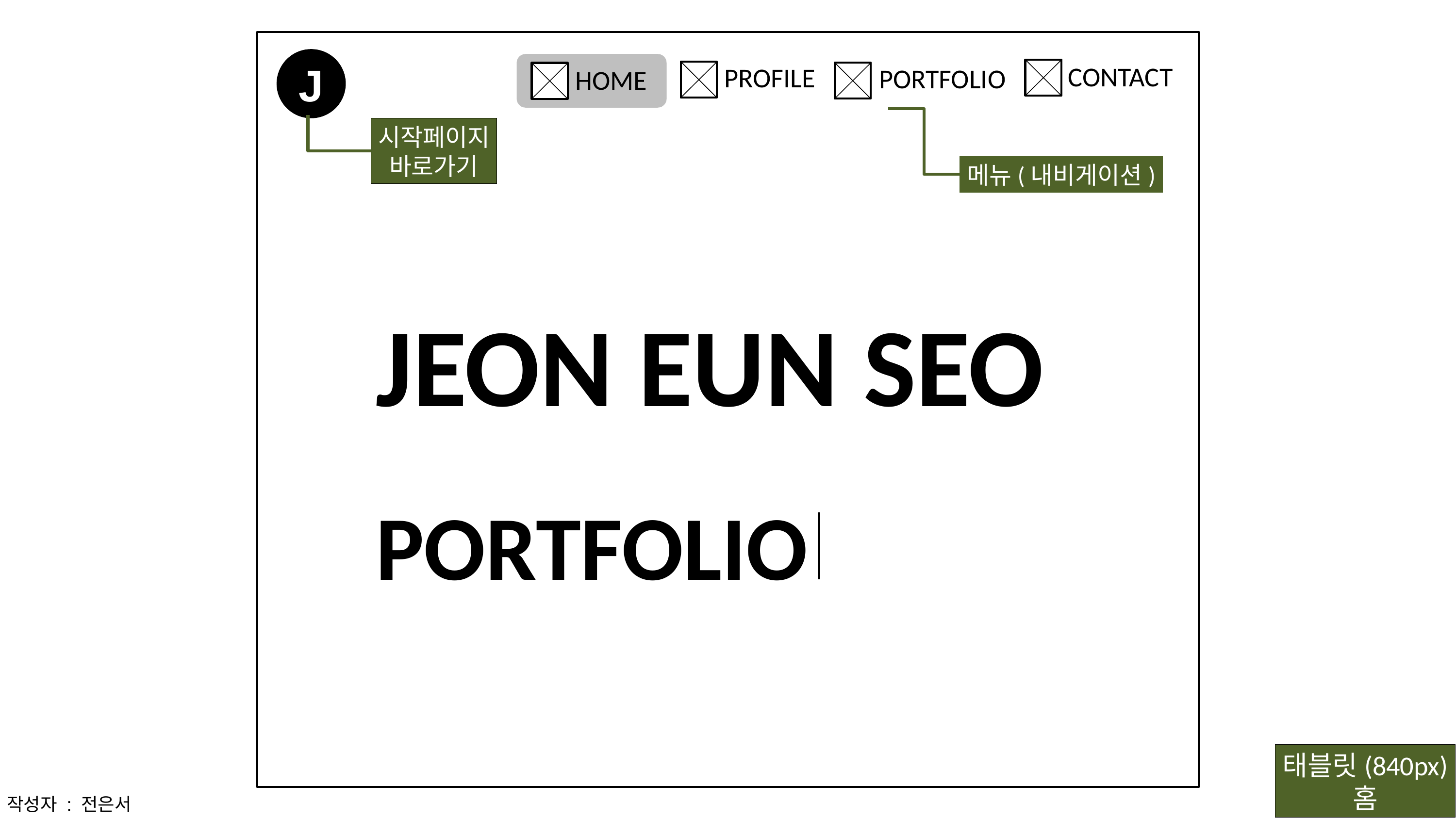

J

CONTACT

PROFILE

PORTFOLIO

HOME

시작페이지
바로가기
메뉴(내비게이션)
JEON EUN SEO

PORTFOLIO
태블릿(840px)
홈
작성자 : 전은서